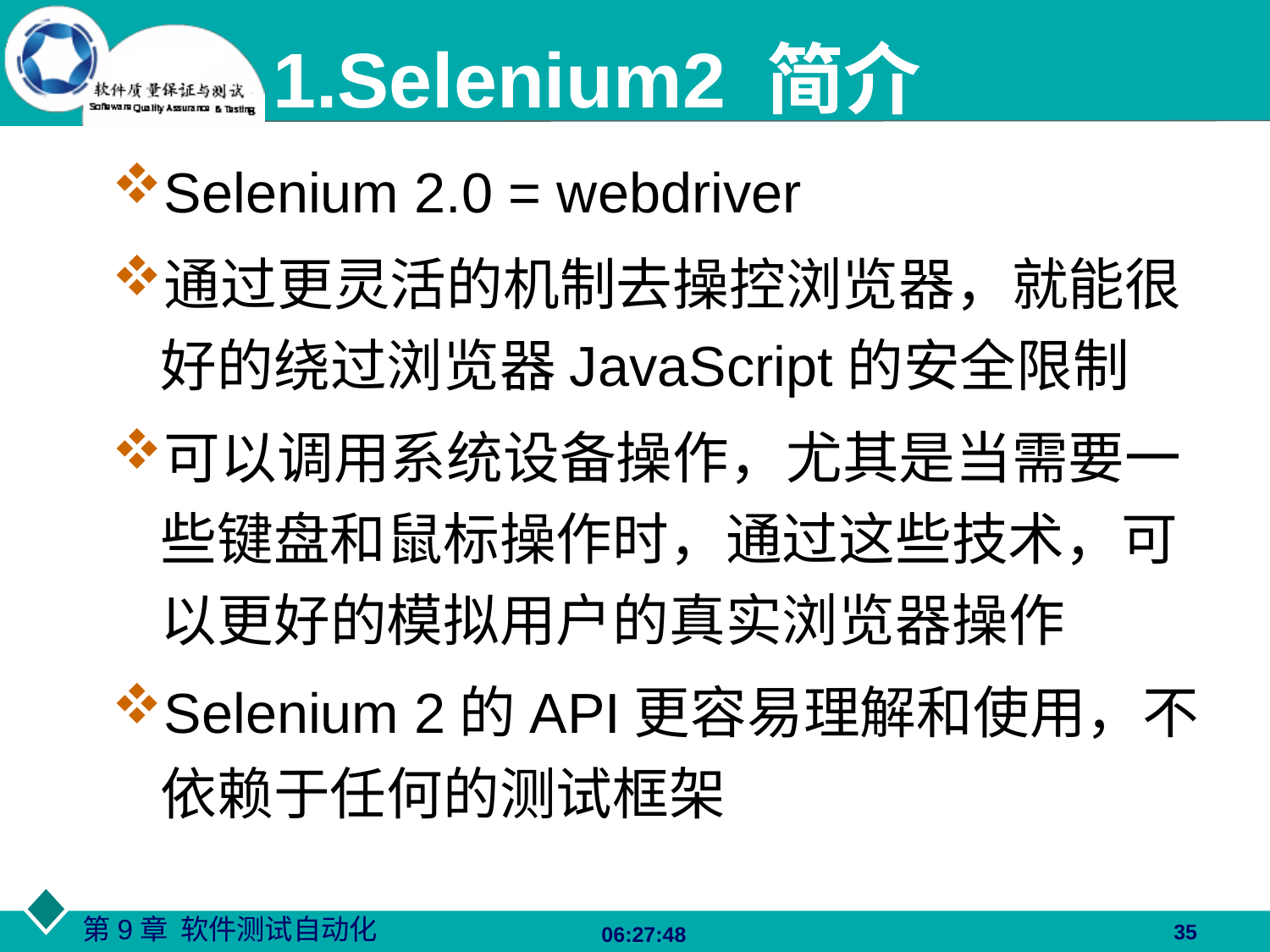

# 1.Selenium2 简介
Selenium 2.0 = webdriver
通过更灵活的机制去操控浏览器，就能很好的绕过浏览器JavaScript的安全限制
可以调用系统设备操作，尤其是当需要一些键盘和鼠标操作时，通过这些技术，可以更好的模拟用户的真实浏览器操作
Selenium 2的API更容易理解和使用，不依赖于任何的测试框架
35
06:27:48